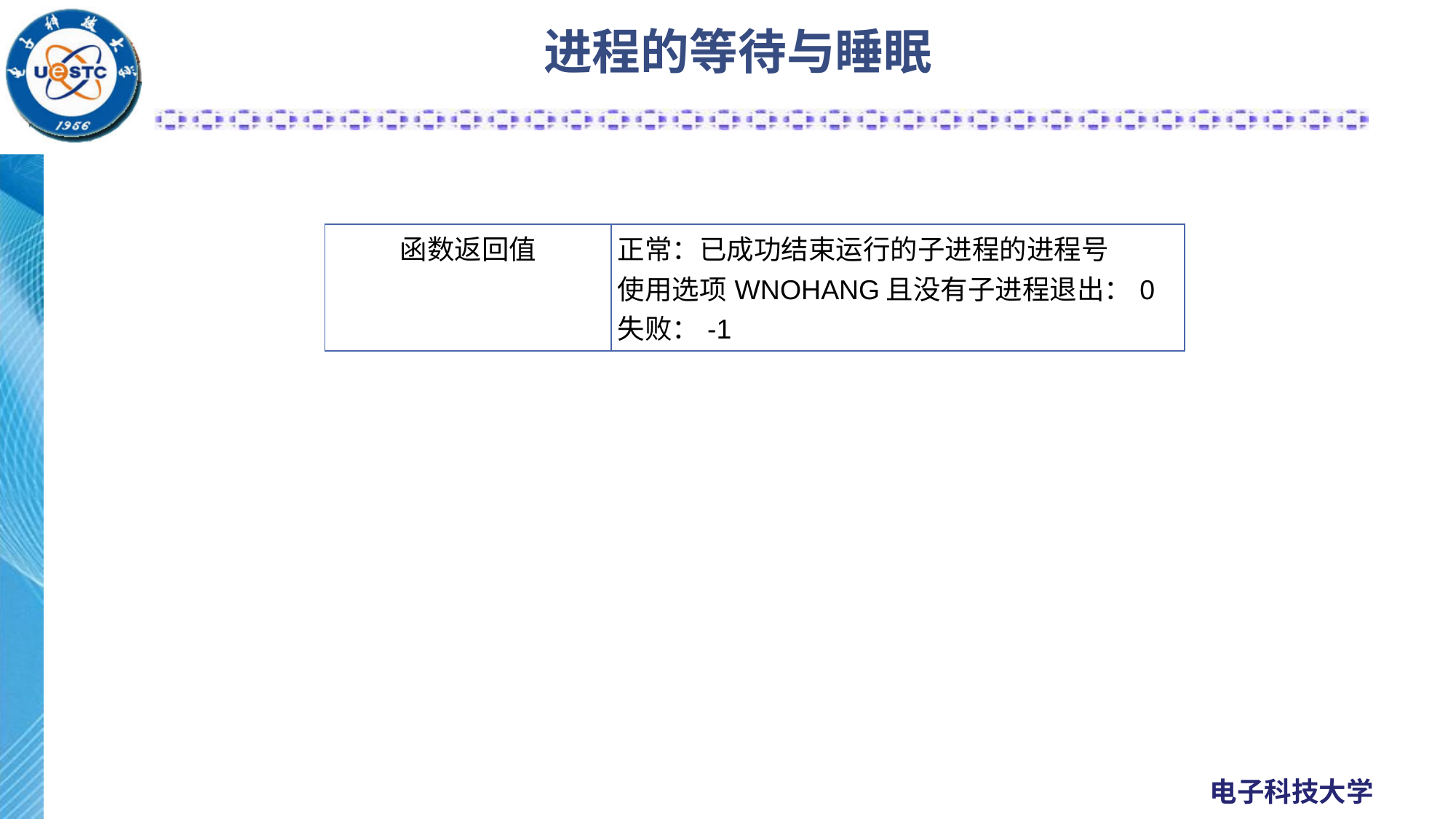

# 进程的等待与睡眠
| 函数返回值 | 正常：已成功结束运行的子进程的进程号 使用选项WNOHANG且没有子进程退出：0 失败：-1 |
| --- | --- |